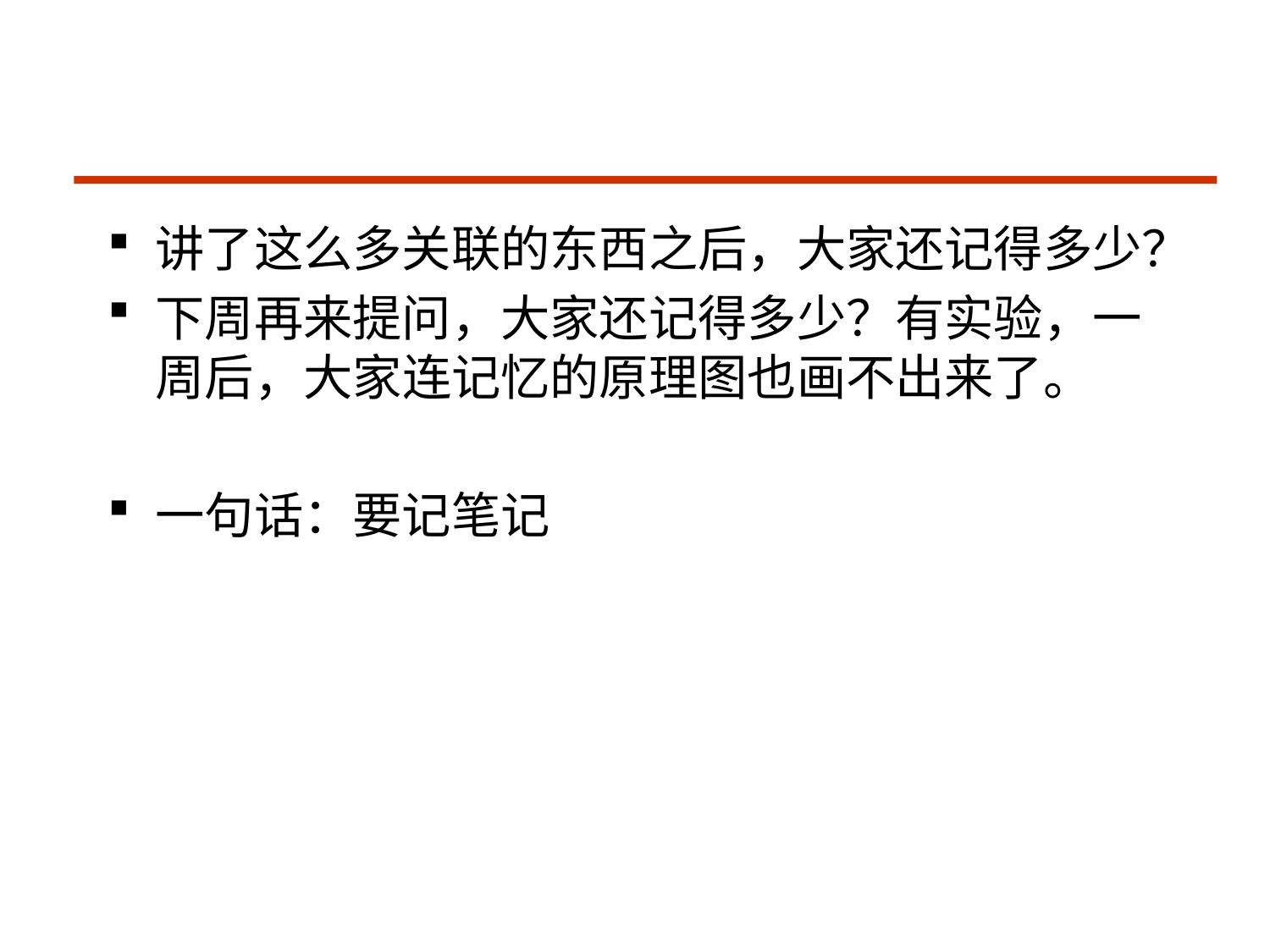

#
讲了这么多关联的东西之后，大家还记得多少？
下周再来提问，大家还记得多少？有实验，一周后，大家连记忆的原理图也画不出来了。

一句话：要记笔记